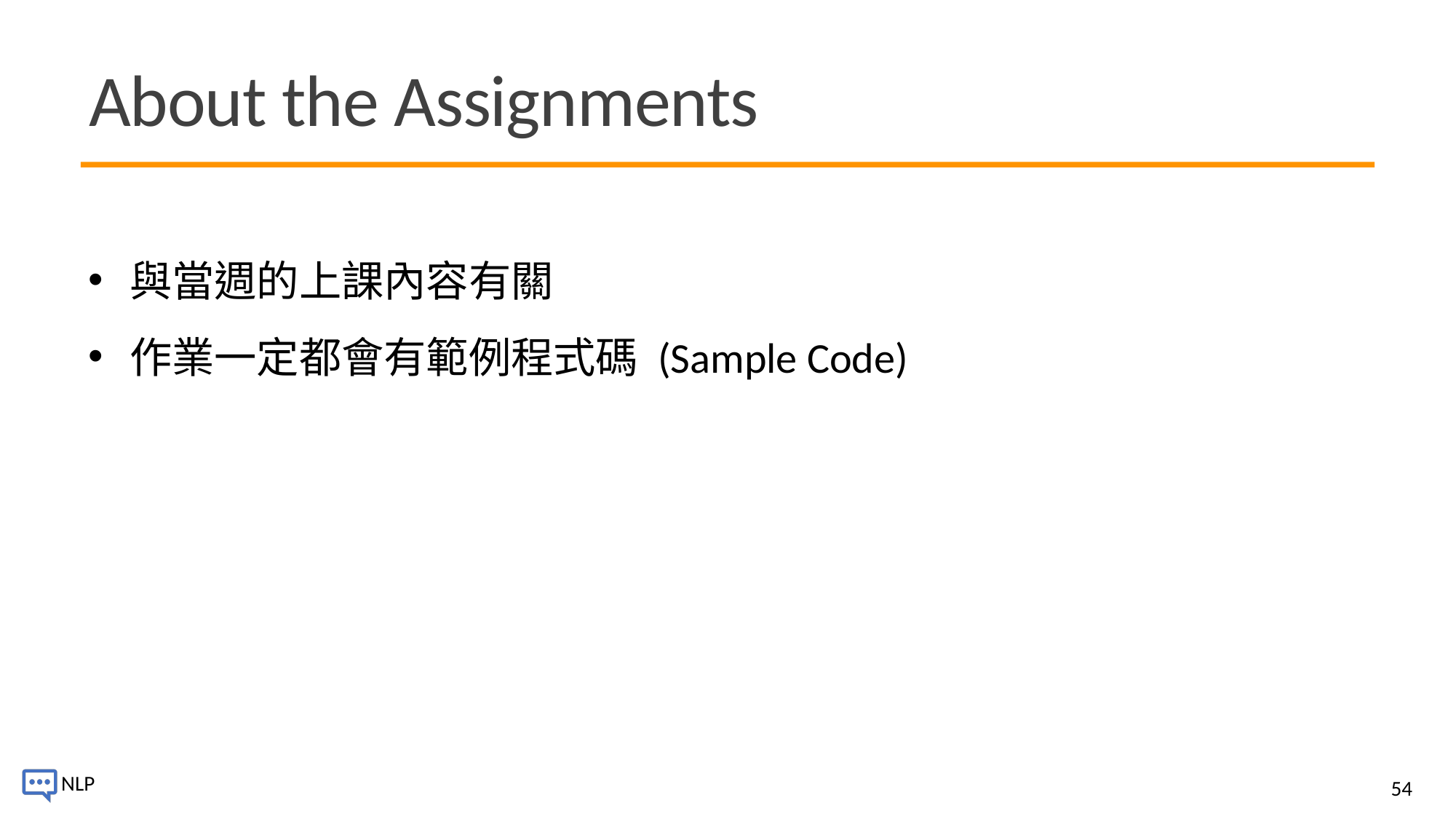

# About the Assignments
與當週的上課內容有關
作業一定都會有範例程式碼 (Sample Code)

54